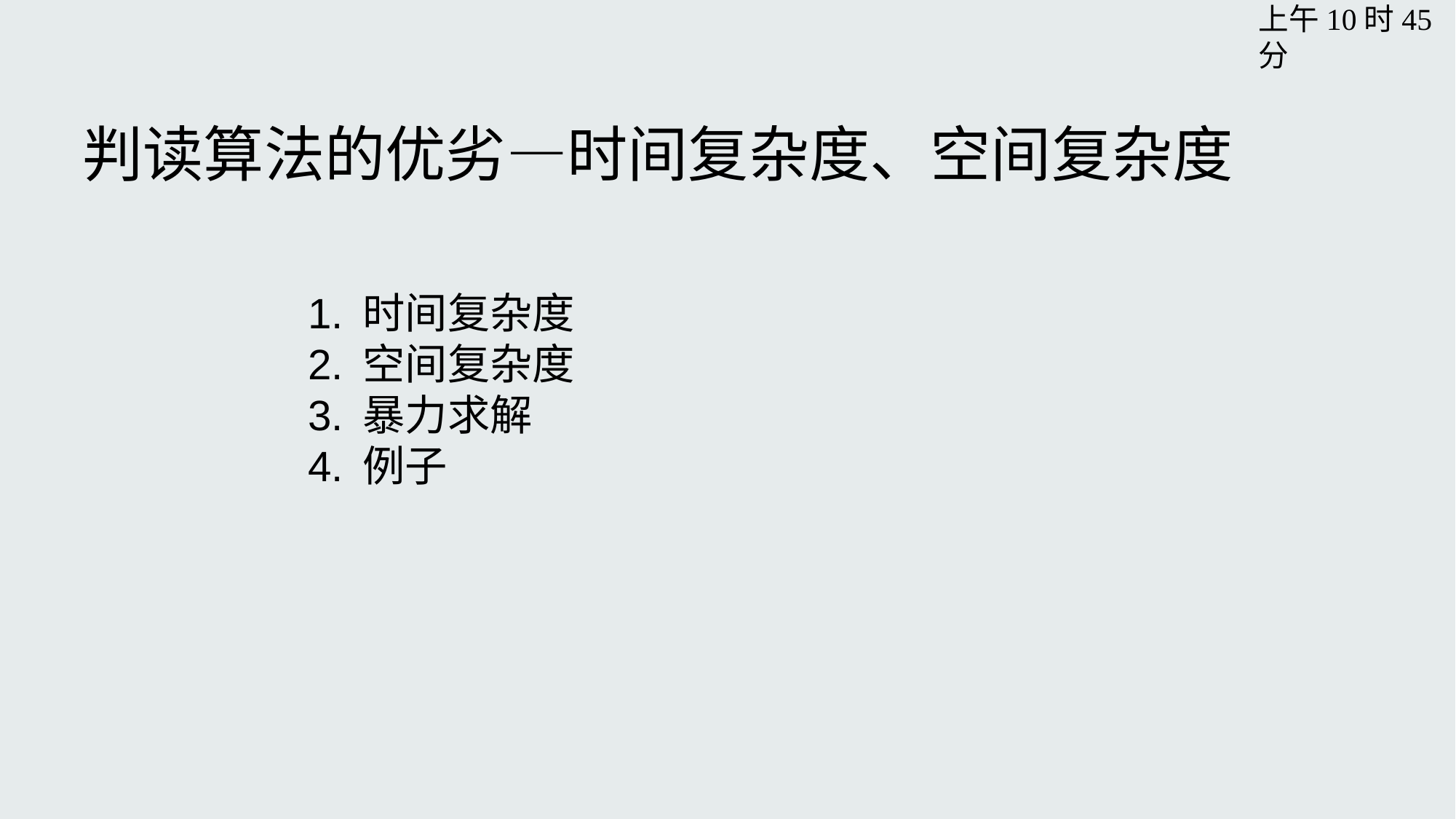

判读算法的优劣—时间复杂度、空间复杂度
时间复杂度
空间复杂度
暴力求解
例子